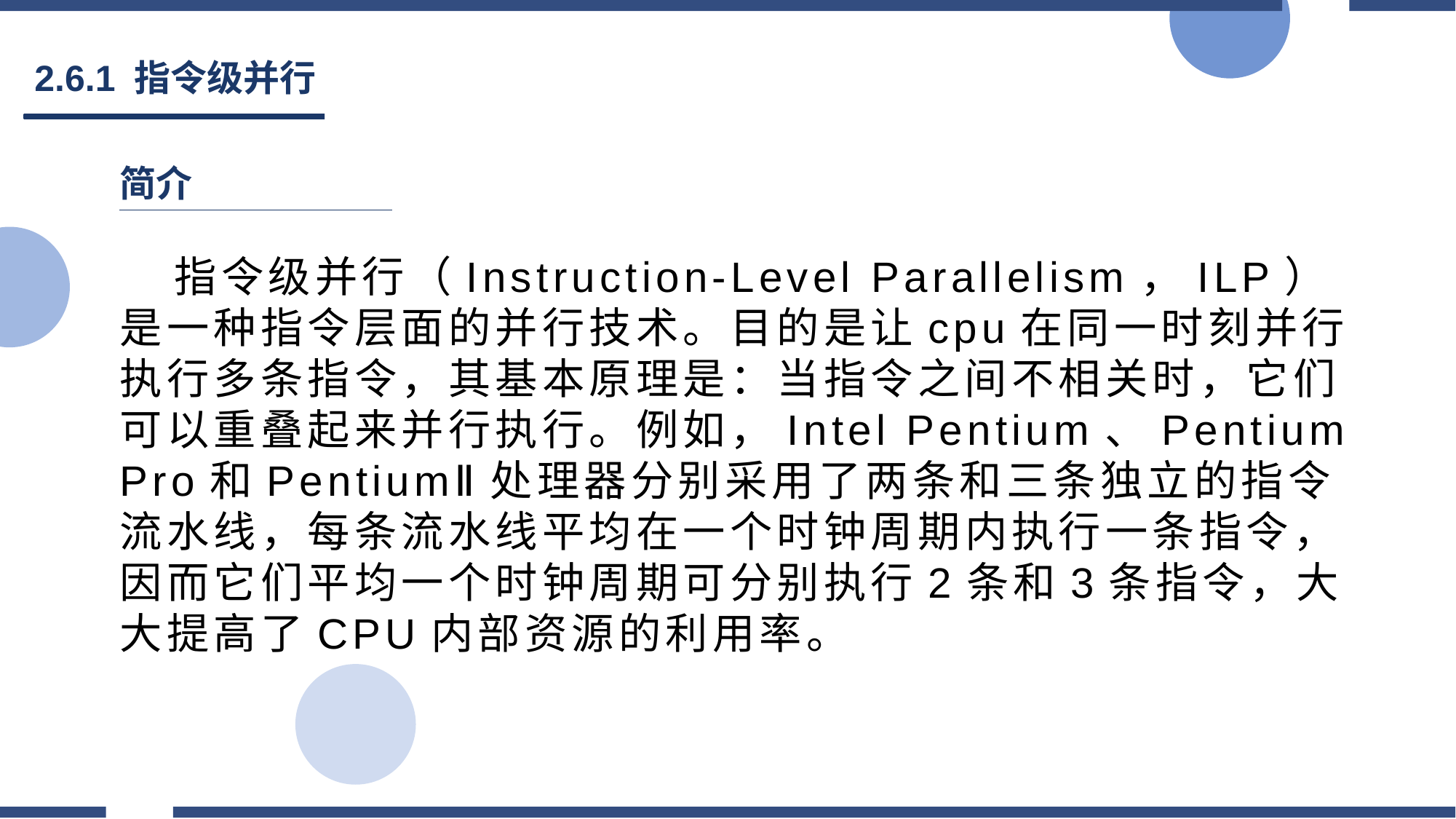

# 2.6.1 指令级并行
简介
指令级并行（Instruction-Level Parallelism，ILP）是一种指令层面的并行技术。目的是让cpu在同一时刻并行执行多条指令，其基本原理是：当指令之间不相关时，它们可以重叠起来并行执行。例如，Intel Pentium、Pentium Pro和PentiumⅡ处理器分别采用了两条和三条独立的指令流水线，每条流水线平均在一个时钟周期内执行一条指令，因而它们平均一个时钟周期可分别执行2条和3条指令，大大提高了CPU内部资源的利用率。